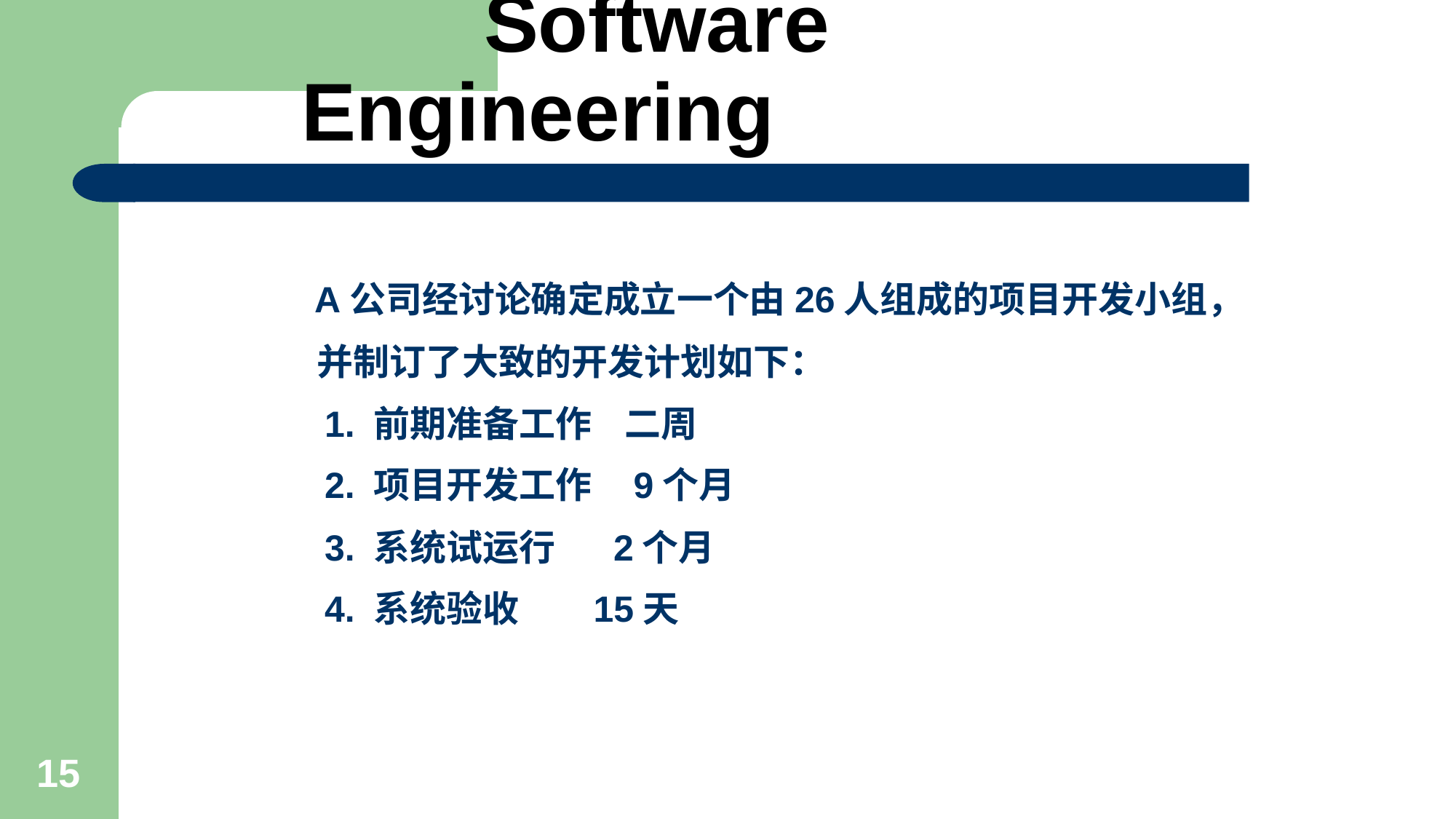

# Software   Engineering

   A公司经讨论确定成立一个由26人组成的项目开发小组，
   并制订了大致的开发计划如下：
    1. 前期准备工作    二周
    2. 项目开发工作    9个月
    3. 系统试运行      2个月
    4. 系统验收        15天

15